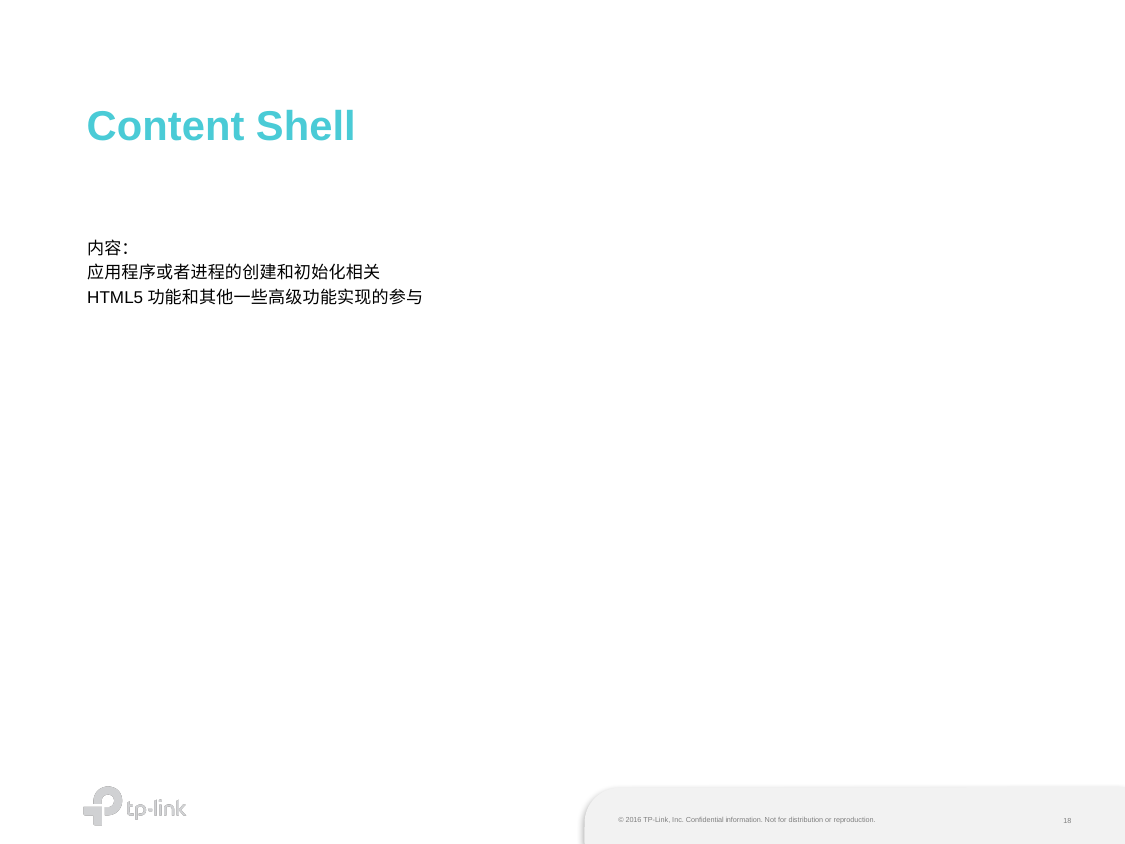

# Content Shell
内容：
应用程序或者进程的创建和初始化相关
HTML5功能和其他一些高级功能实现的参与